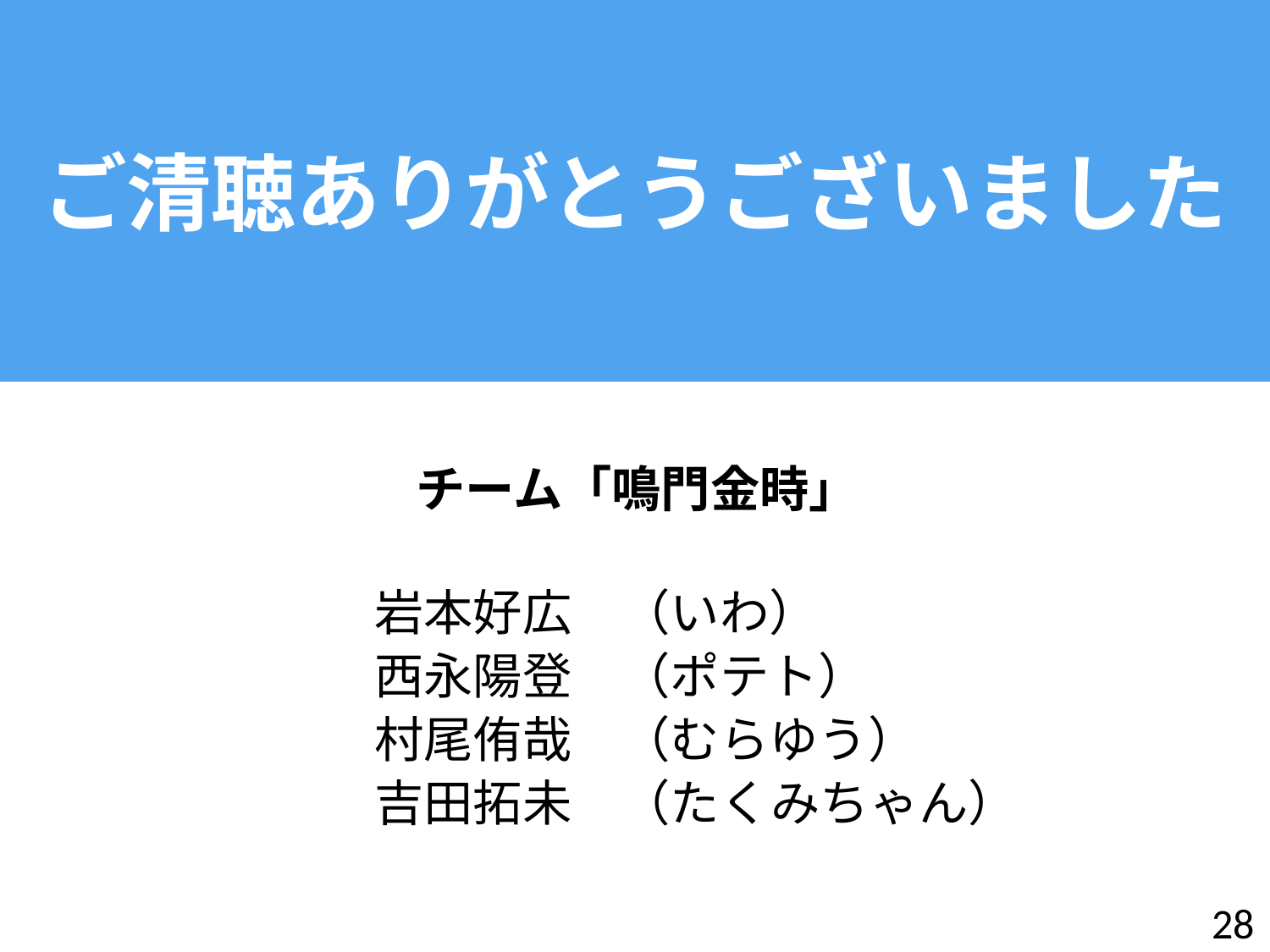

ご清聴ありがとうございました
チーム「鳴門金時」
岩本好広　（いわ）
西永陽登　（ポテト）
村尾侑哉　（むらゆう）
吉田拓未　（たくみちゃん）
28